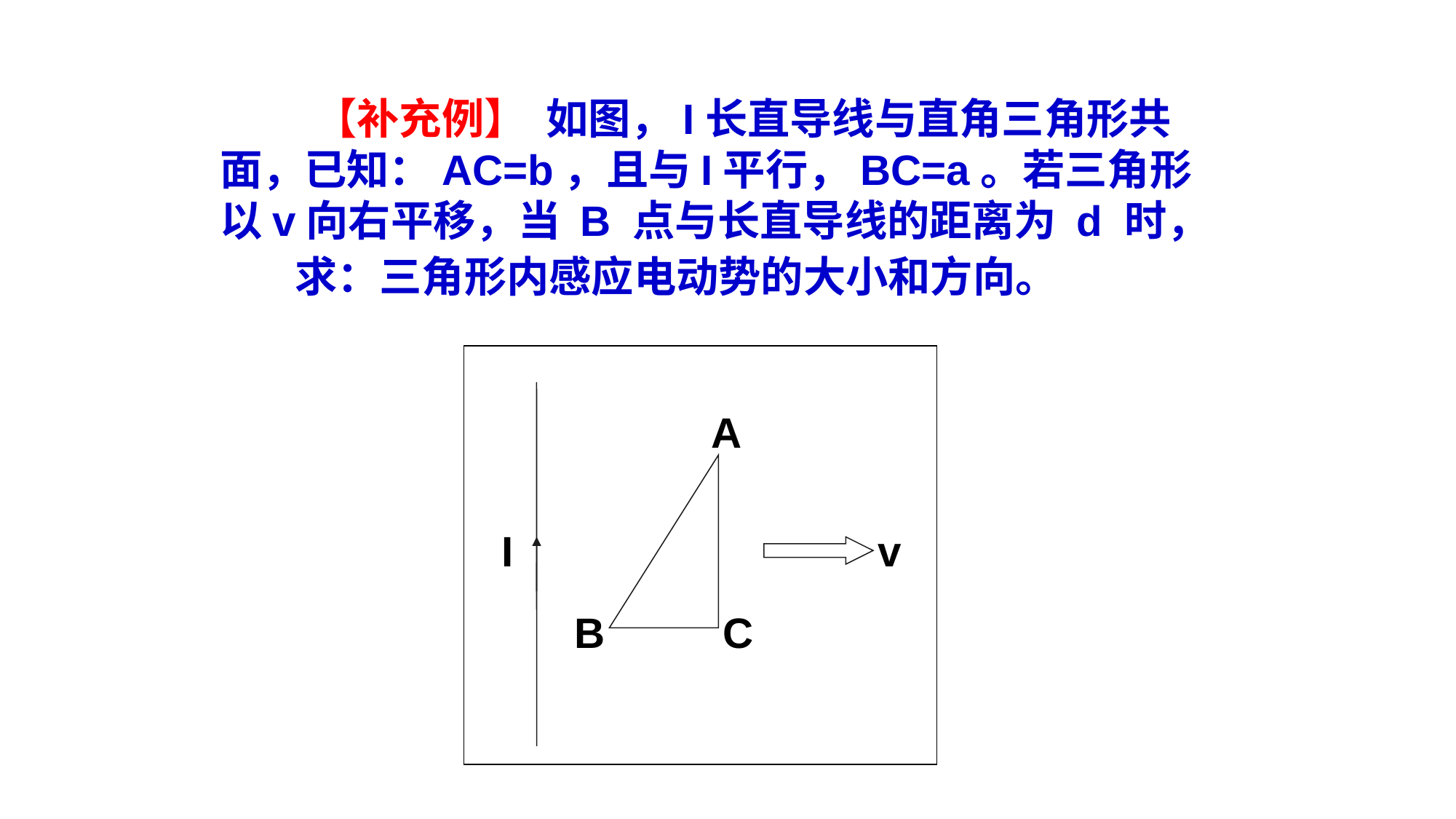

【补充例】  如图，I长直导线与直角三角形共面，已知：AC=b，且与I平行，BC=a。若三角形以v向右平移，当 B 点与长直导线的距离为 d 时，
求：三角形内感应电动势的大小和方向。

A

I
v

B
C